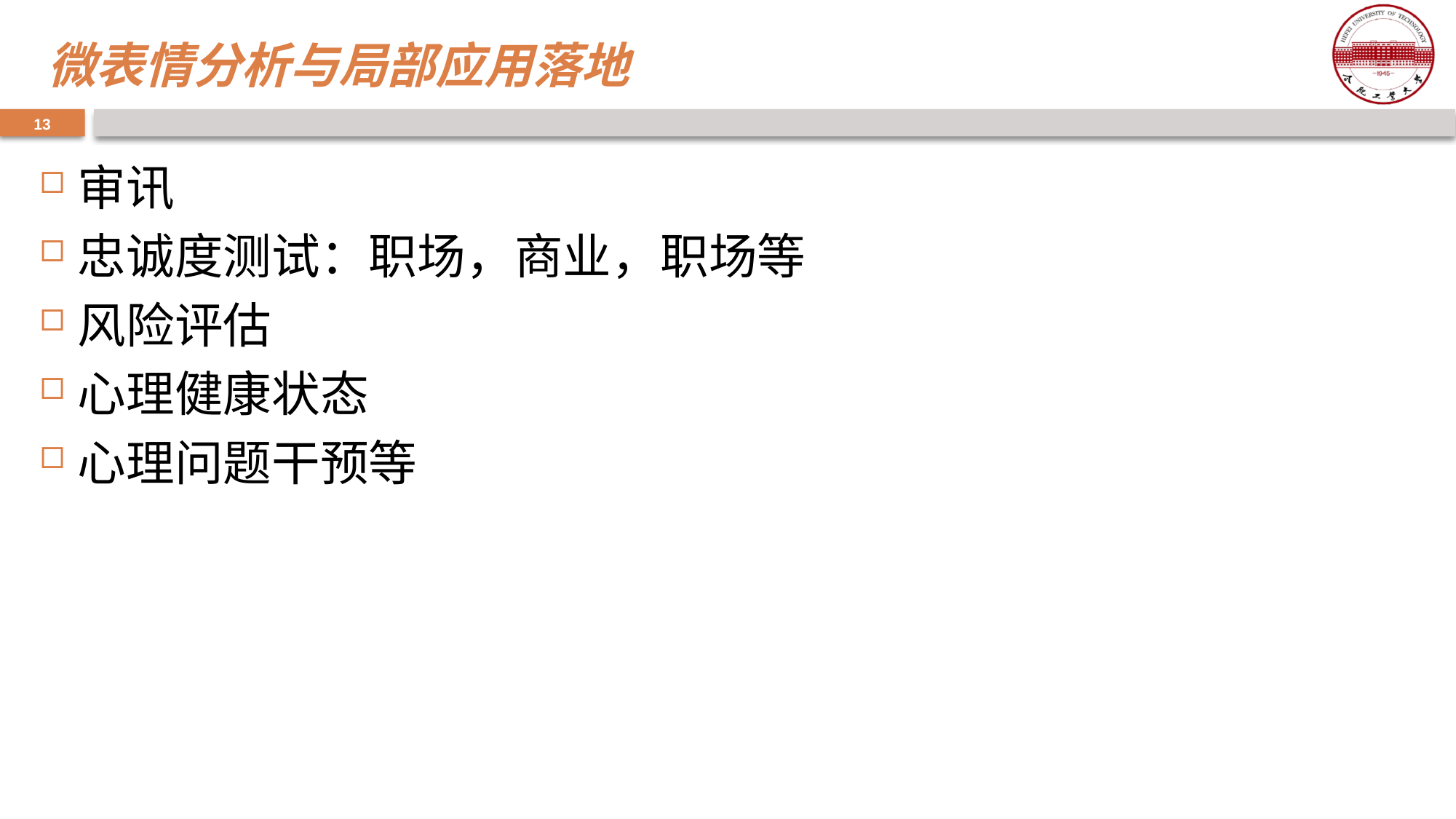

# 微表情分析与局部应用落地
审讯
忠诚度测试：职场，商业，职场等
风险评估
心理健康状态
心理问题干预等